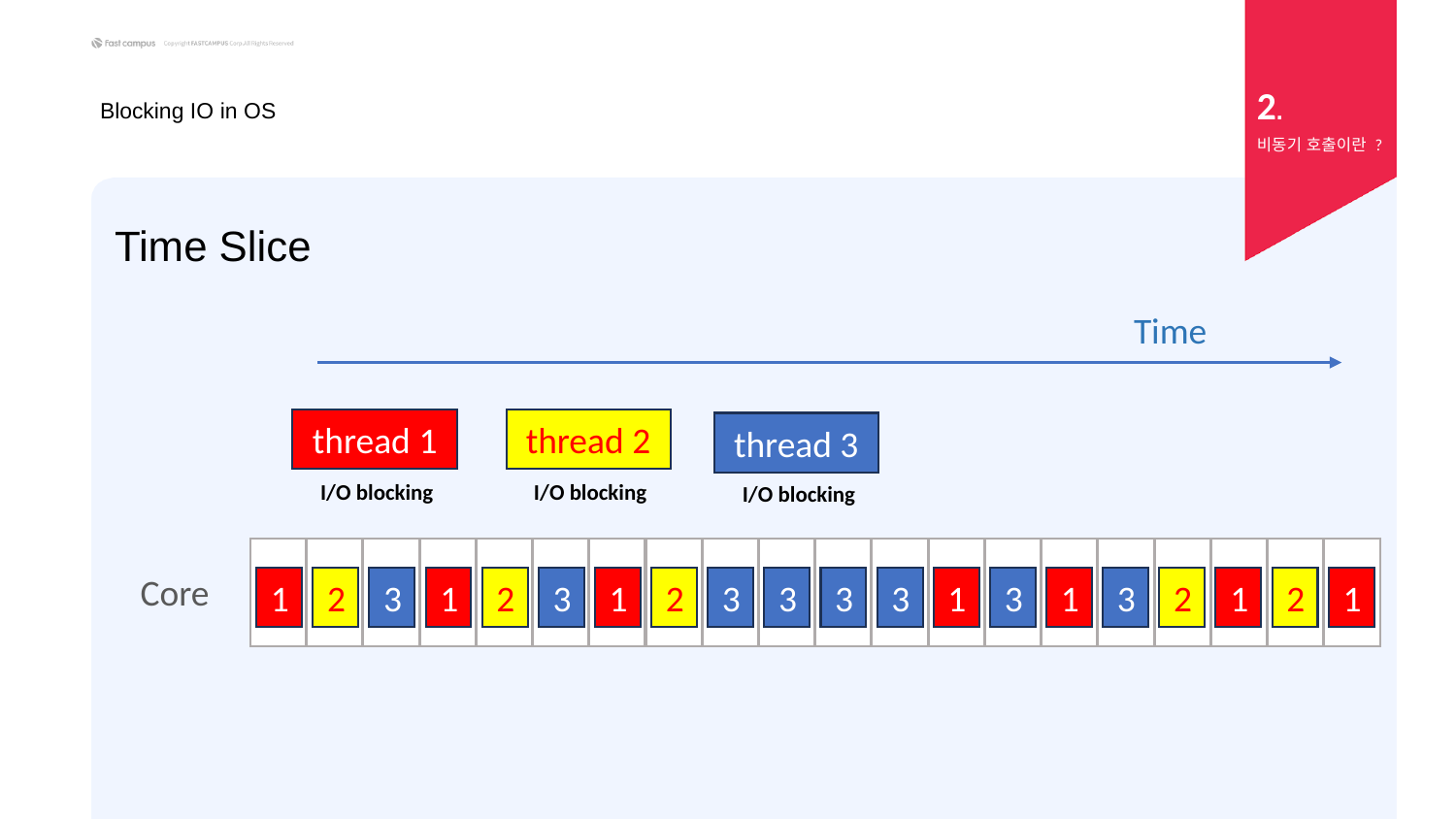

2.
# Blocking IO in OS
비동기 호출이란 ?
Time Slice
Time
thread 1
thread 2
thread 3
I/O blocking
I/O blocking
I/O blocking

Core
1
2
3
1
2
3
1
2
3
3
3
3
1
3
1
3
2
1
2
1